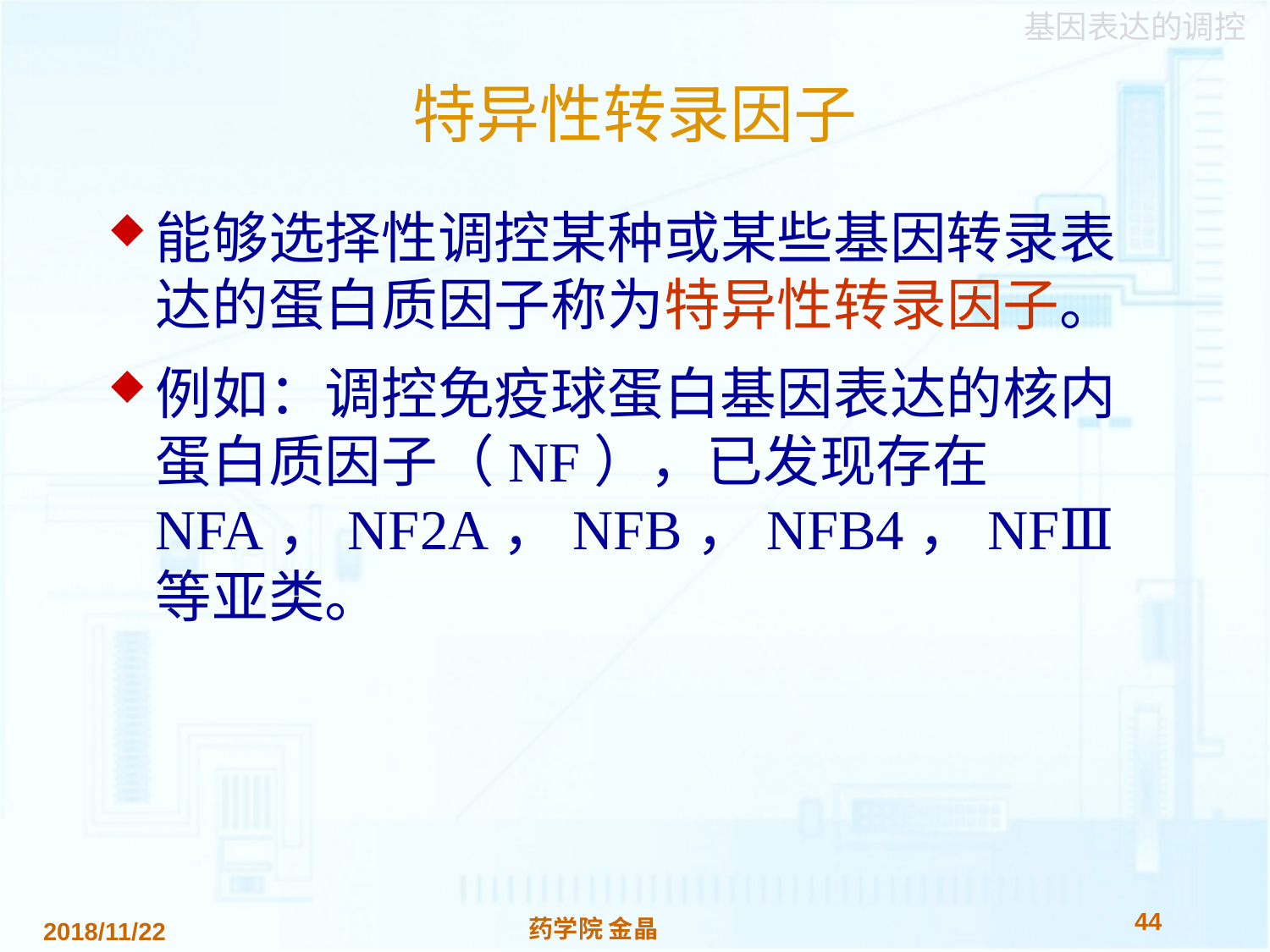

# 特异性转录因子
能够选择性调控某种或某些基因转录表达的蛋白质因子称为特异性转录因子。
例如：调控免疫球蛋白基因表达的核内蛋白质因子（NF），已发现存在NFA，NF2A，NFB，NFB4，NFⅢ等亚类。
44
药学院 金晶
2018/11/22